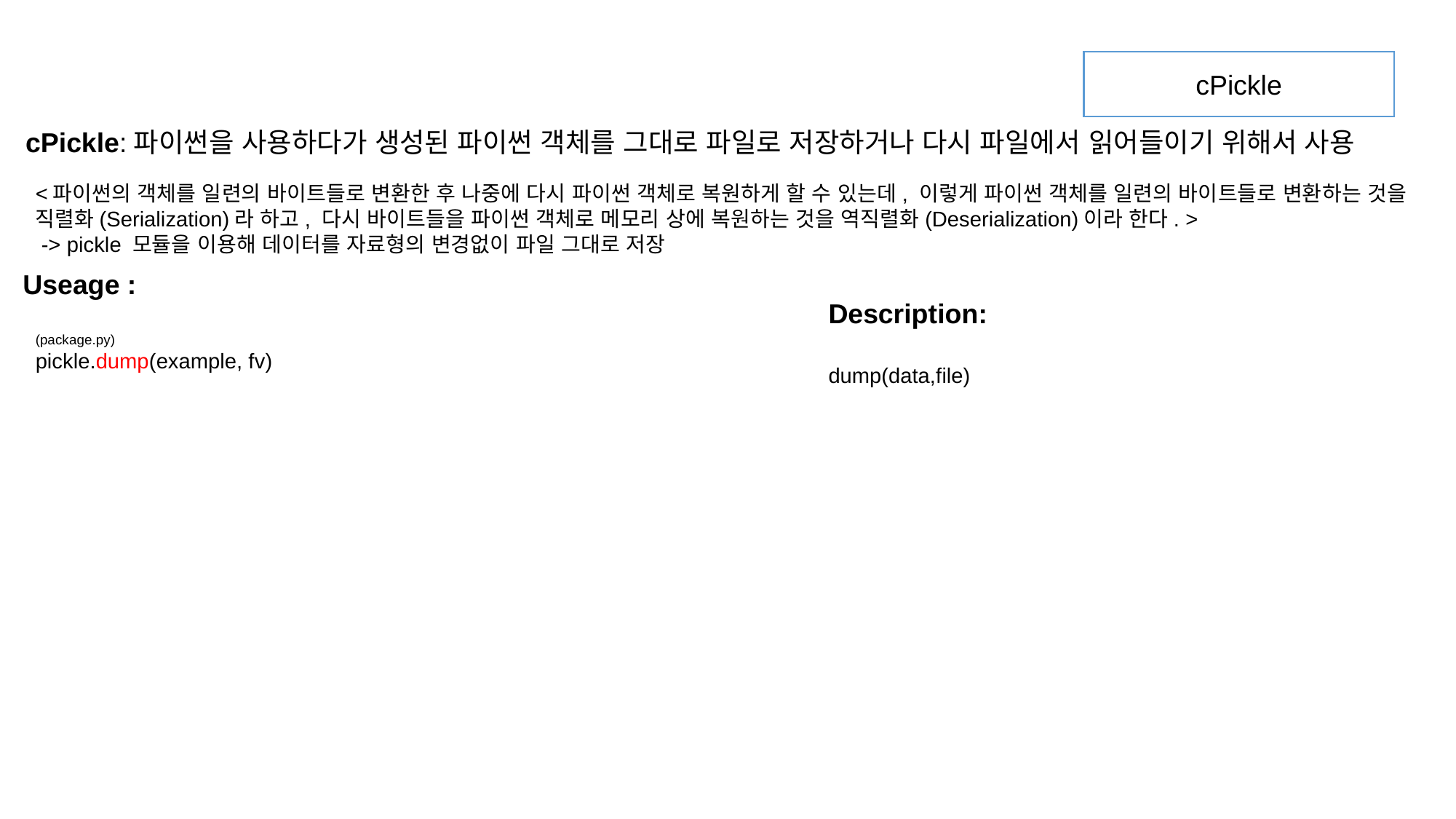

cPickle
cPickle:파이썬을 사용하다가 생성된 파이썬 객체를 그대로 파일로 저장하거나 다시 파일에서 읽어들이기 위해서 사용
<파이썬의 객체를 일련의 바이트들로 변환한 후 나중에 다시 파이썬 객체로 복원하게 할 수 있는데, 이렇게 파이썬 객체를 일련의 바이트들로 변환하는 것을 직렬화(Serialization)라 하고, 다시 바이트들을 파이썬 객체로 메모리 상에 복원하는 것을 역직렬화(Deserialization)이라 한다. >
 -> pickle 모듈을 이용해 데이터를 자료형의 변경없이 파일 그대로 저장
Useage :
Description:

dump(data,file)
(package.py)
pickle.dump(example, fv)